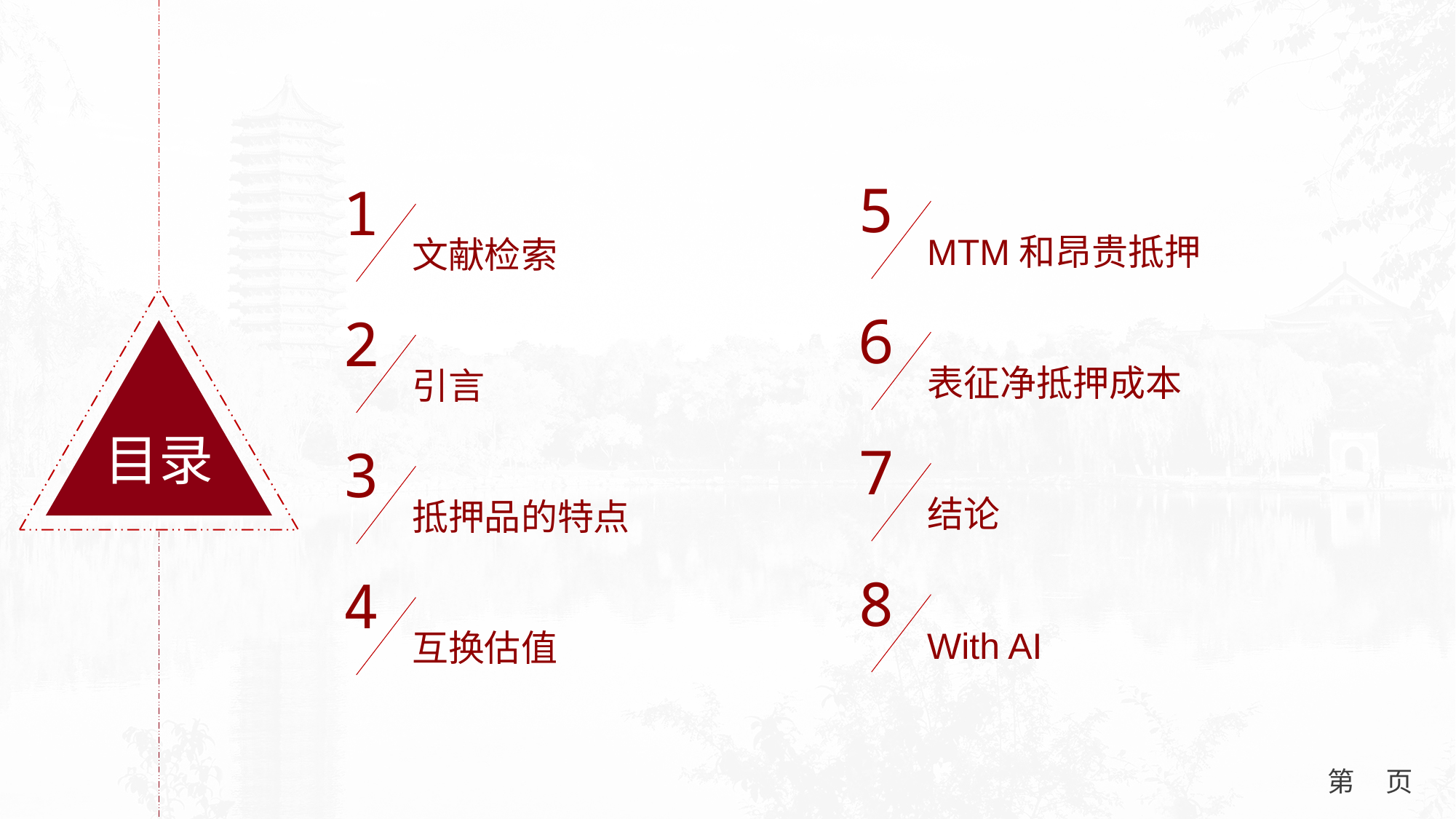

5
1
MTM和昂贵抵押
文献检索

6
2
目录
表征净抵押成本
引言
7
3
结论
抵押品的特点
8
4
With AI
互换估值
4